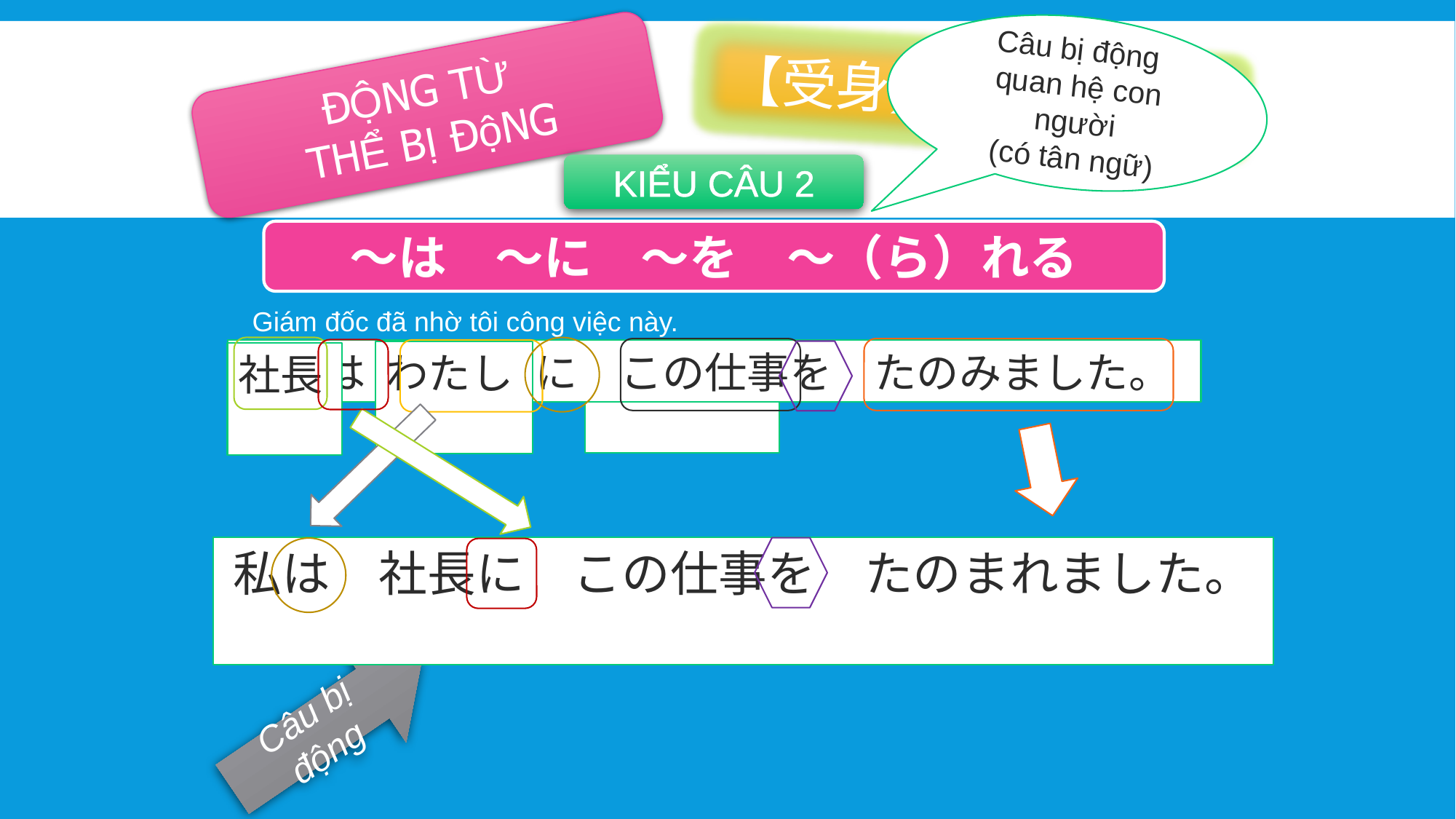

Câu bị động
quan hệ con người
(có tân ngữ)
【受身】（うけみ）
ĐỘNG TỪ
THỂ BỊ ĐộNG
KIỂU CÂU 2
～は　～に　～を　～（ら）れる
Giám đốc đã nhờ tôi công việc này.

この仕事
社長は　わたしに　この仕事を　たのみました。

わたし
社長

私は　社長に　この仕事を　たのまれました。

に
を
たのまれました。
は
Tôi đã bị/được giám đốc nhờ công việc này.
Câu bị động